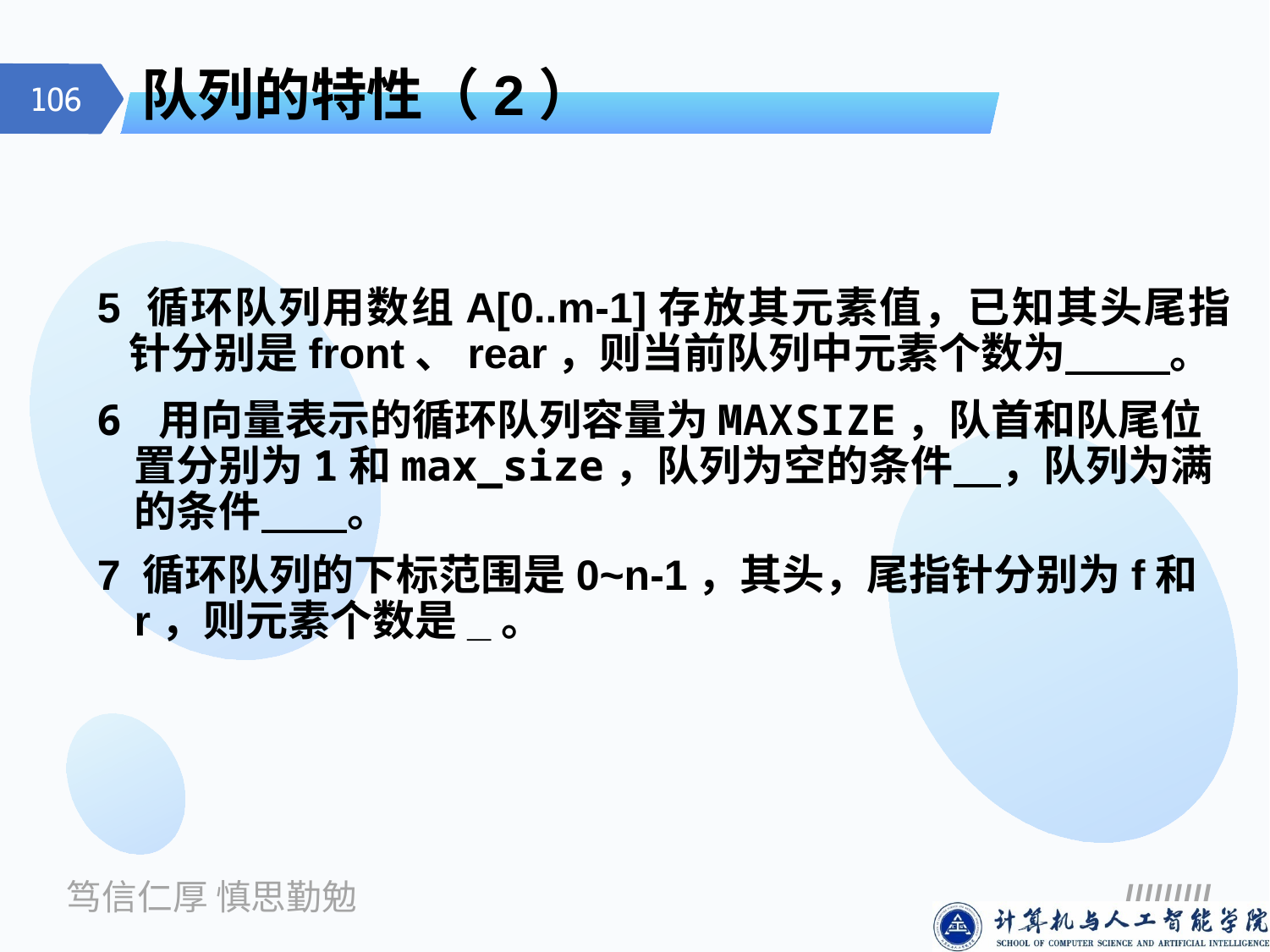

# 队列的特性（2）
5 循环队列用数组A[0..m-1]存放其元素值，已知其头尾指针分别是front、rear，则当前队列中元素个数为           。
6 用向量表示的循环队列容量为MAXSIZE，队首和队尾位置分别为1和max_size，队列为空的条件     ，队列为满的条件         。
7 循环队列的下标范围是0~n-1，其头，尾指针分别为f和r，则元素个数是_。